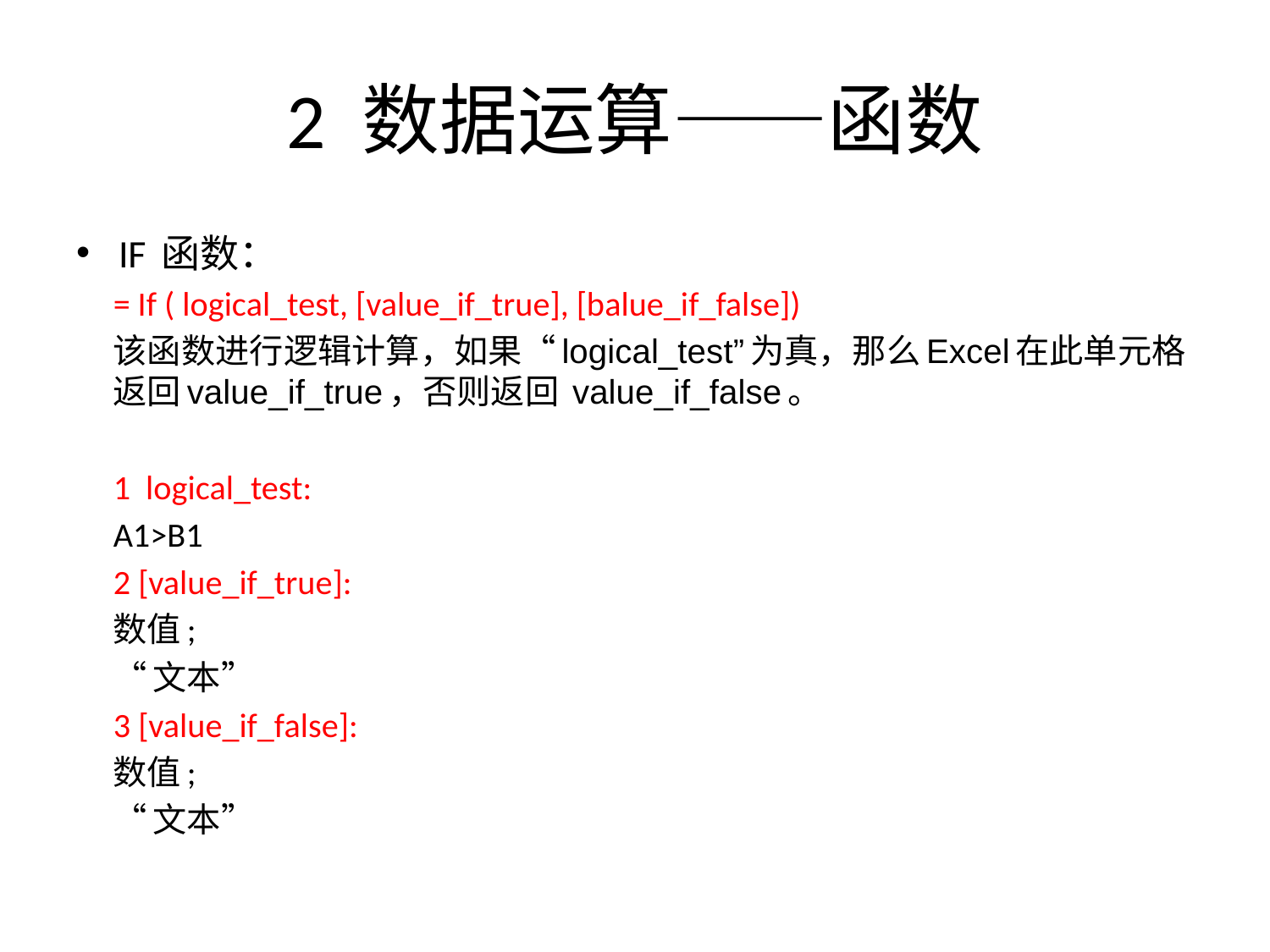

# 2 数据运算——函数
IF 函数：
= If ( logical_test, [value_if_true], [balue_if_false])
该函数进行逻辑计算，如果“logical_test”为真，那么Excel在此单元格返回value_if_true，否则返回 value_if_false。

1  logical_test:
A1>B1
2 [value_if_true]:
数值;
“文本”
3 [value_if_false]:
数值;
“文本”